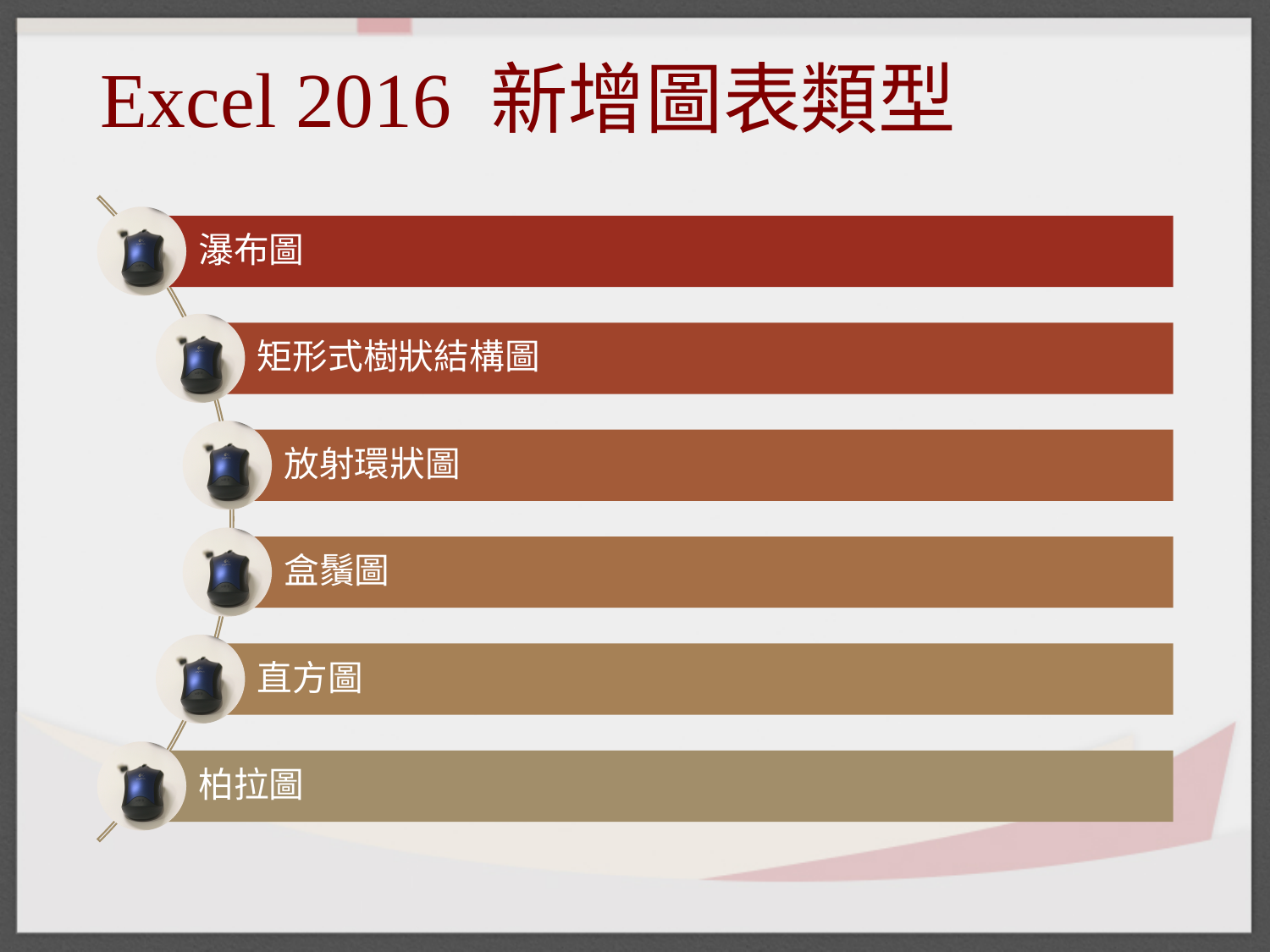

# Excel 2016 新增圖表類型
瀑布圖
矩形式樹狀結構圖
放射環狀圖
盒鬚圖
直方圖
柏拉圖